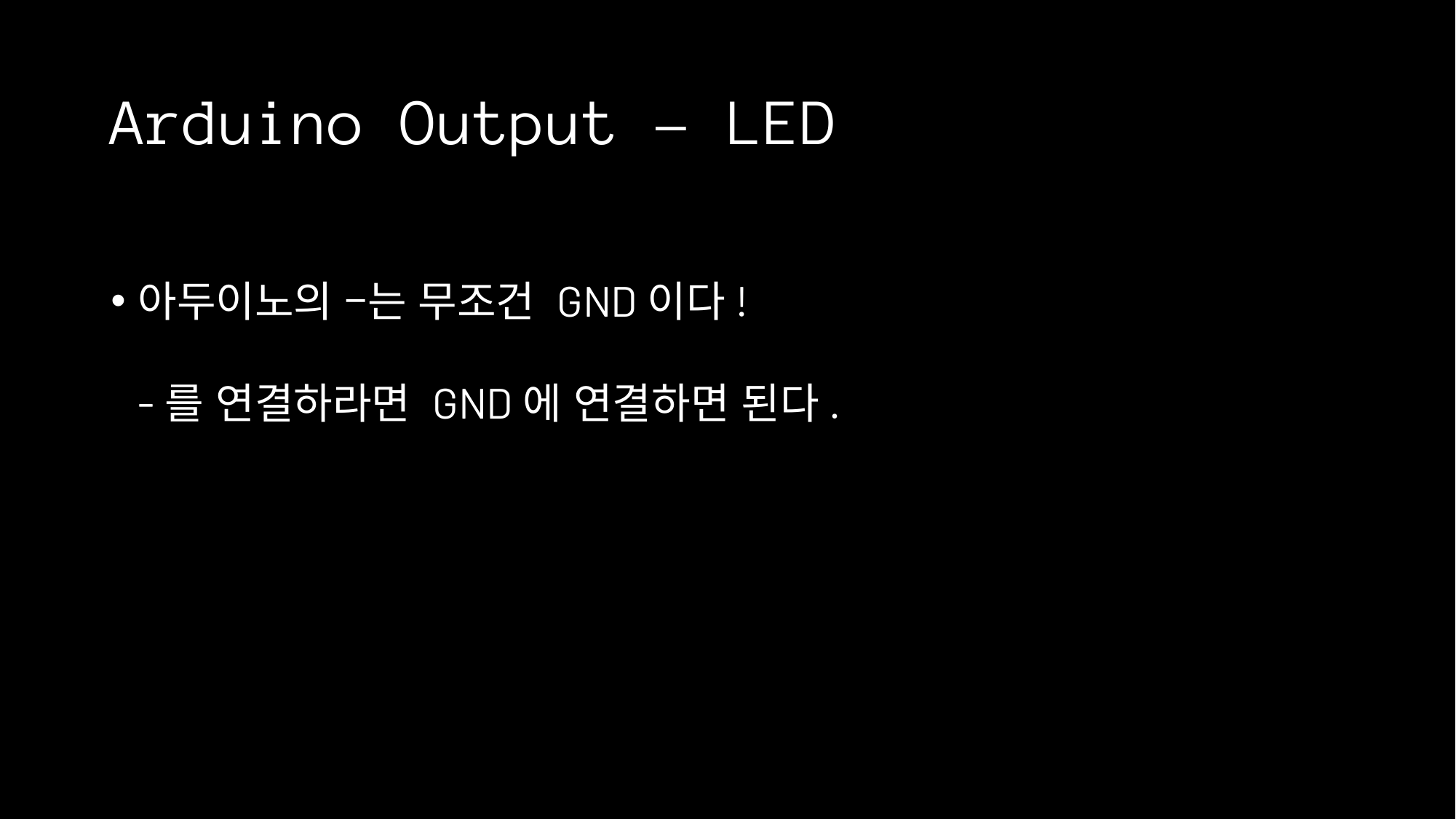

# Arduino Output – LED
아두이노의 –는 무조건 GND이다!
-를 연결하라면 GND에 연결하면 된다.